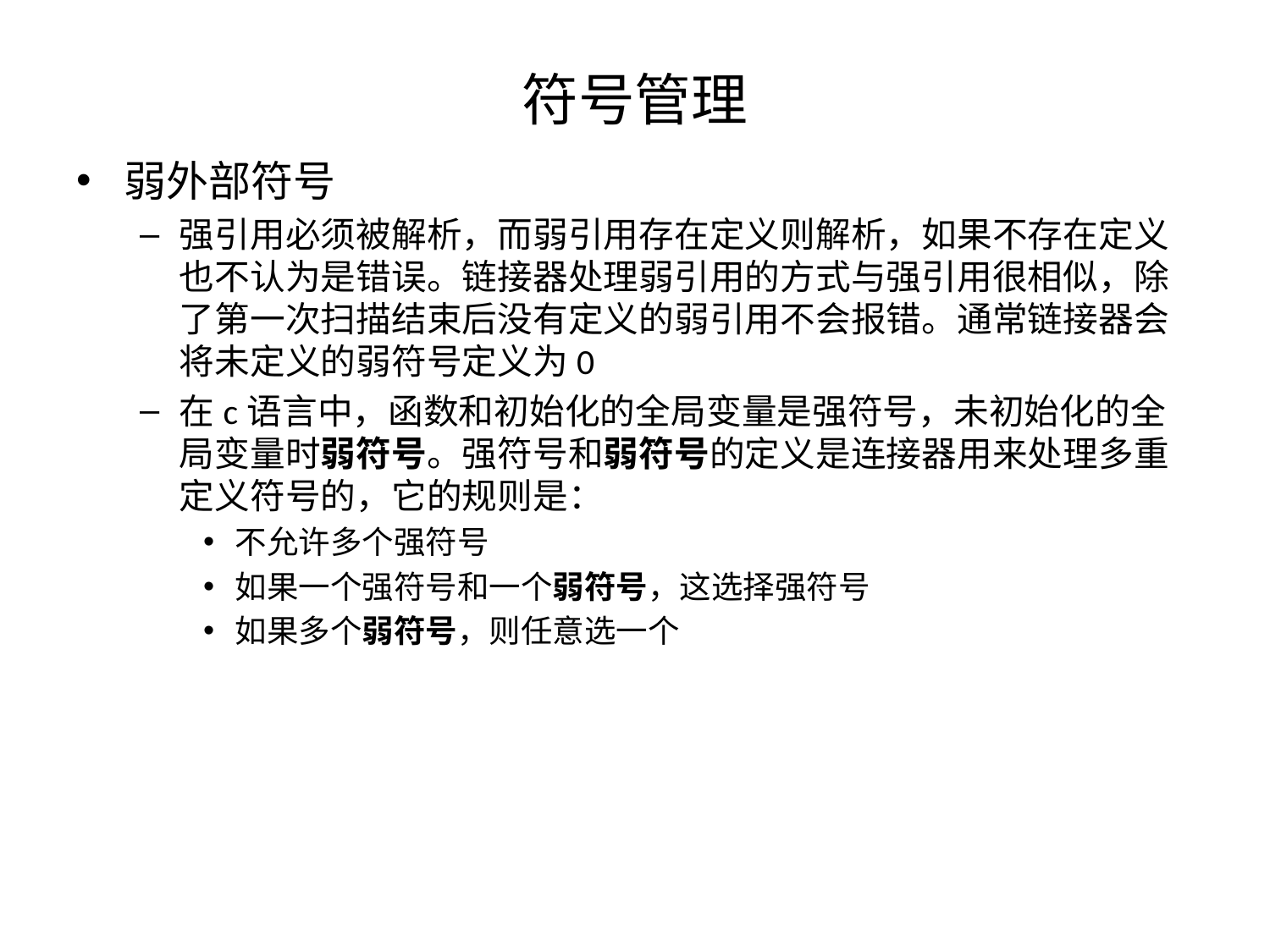

# 符号管理
弱外部符号
强引用必须被解析，而弱引用存在定义则解析，如果不存在定义也不认为是错误。链接器处理弱引用的方式与强引用很相似，除了第一次扫描结束后没有定义的弱引用不会报错。通常链接器会将未定义的弱符号定义为0
在c语言中，函数和初始化的全局变量是强符号，未初始化的全局变量时弱符号。强符号和弱符号的定义是连接器用来处理多重定义符号的，它的规则是：
不允许多个强符号
如果一个强符号和一个弱符号，这选择强符号
如果多个弱符号，则任意选一个